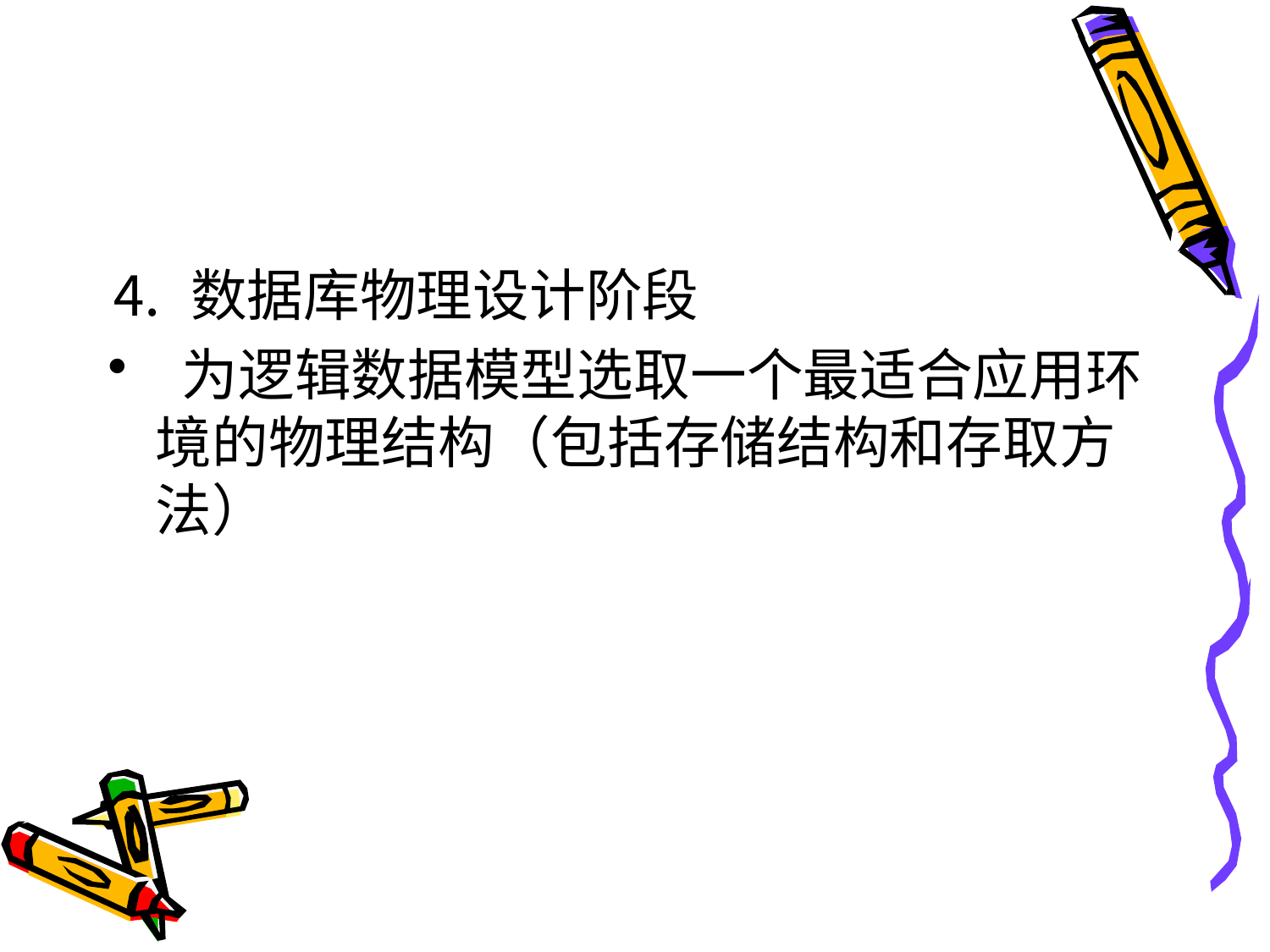

#
⒋ 数据库物理设计阶段
 为逻辑数据模型选取一个最适合应用环境的物理结构（包括存储结构和存取方法）